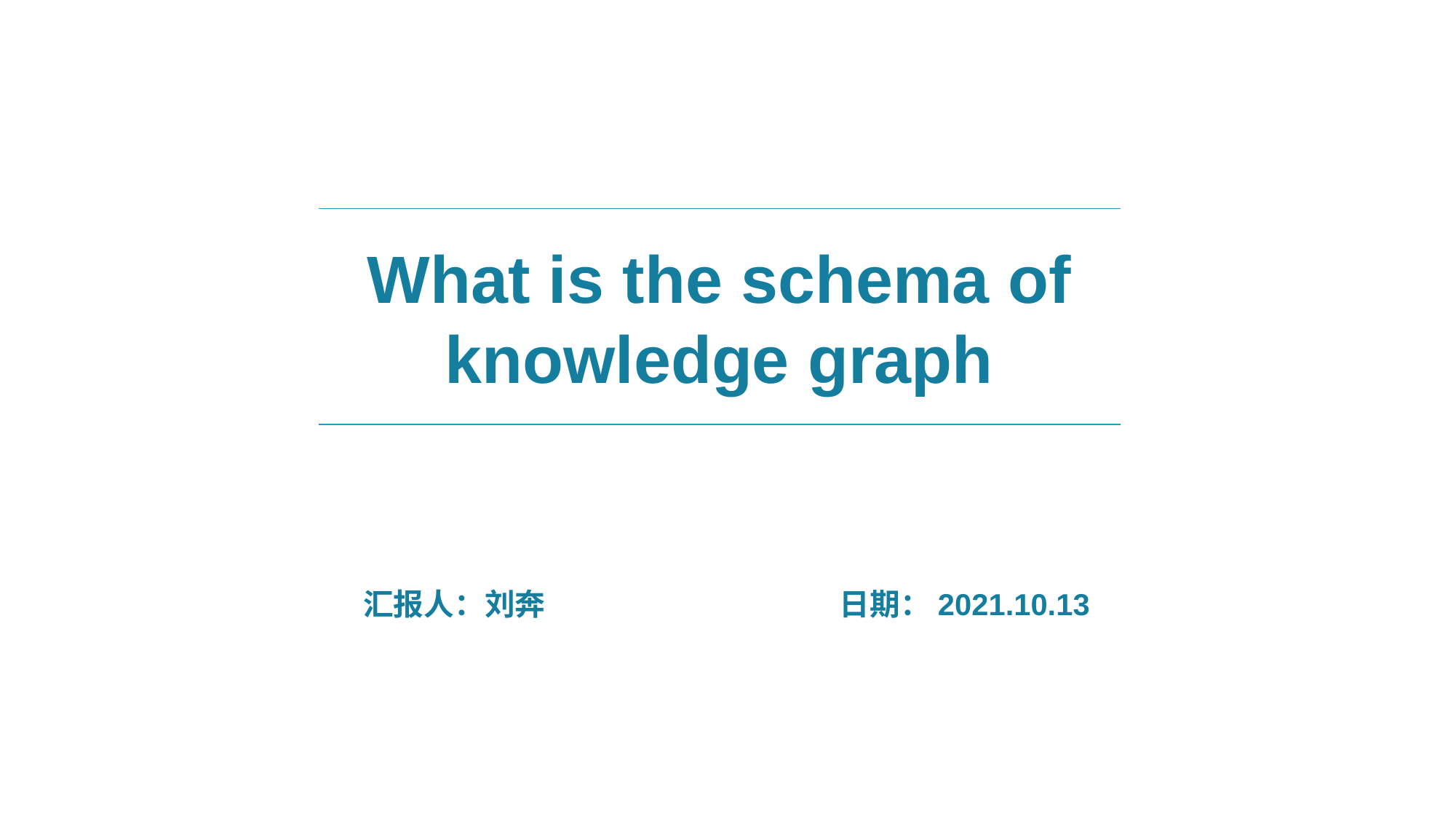

What is the schema of knowledge graph
汇报人：刘奔
日期：2021.10.13